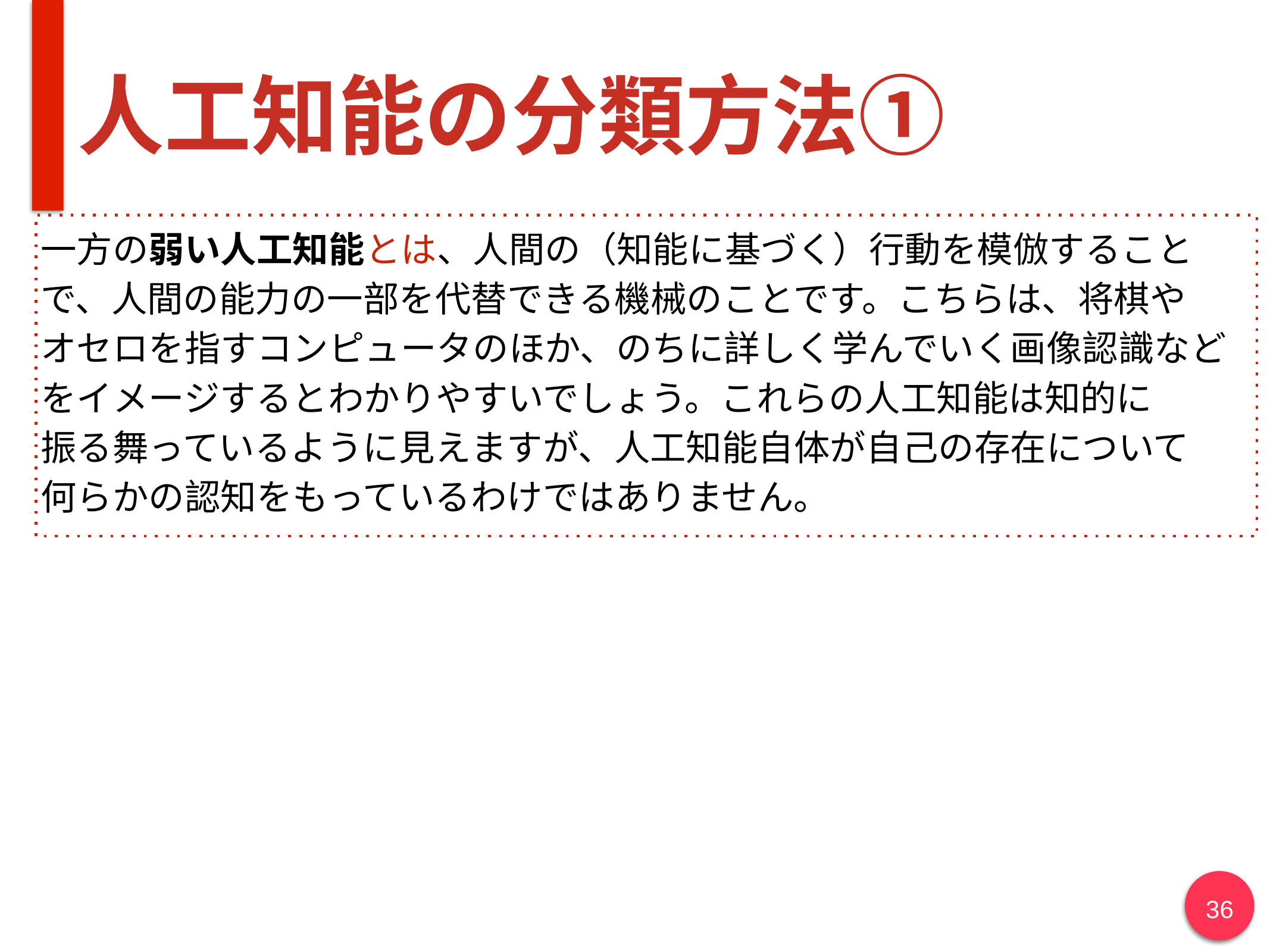

# 人工知能の分類方法①
一方の弱い人工知能とは、人間の（知能に基づく）行動を模倣することで、人間の能力の一部を代替できる機械のことです。こちらは、将棋や
オセロを指すコンピュータのほか、のちに詳しく学んでいく画像認識などをイメージするとわかりやすいでしょう。これらの人工知能は知的に
振る舞っているように見えますが、人工知能自体が自己の存在について
何らかの認知をもっているわけではありません。

36